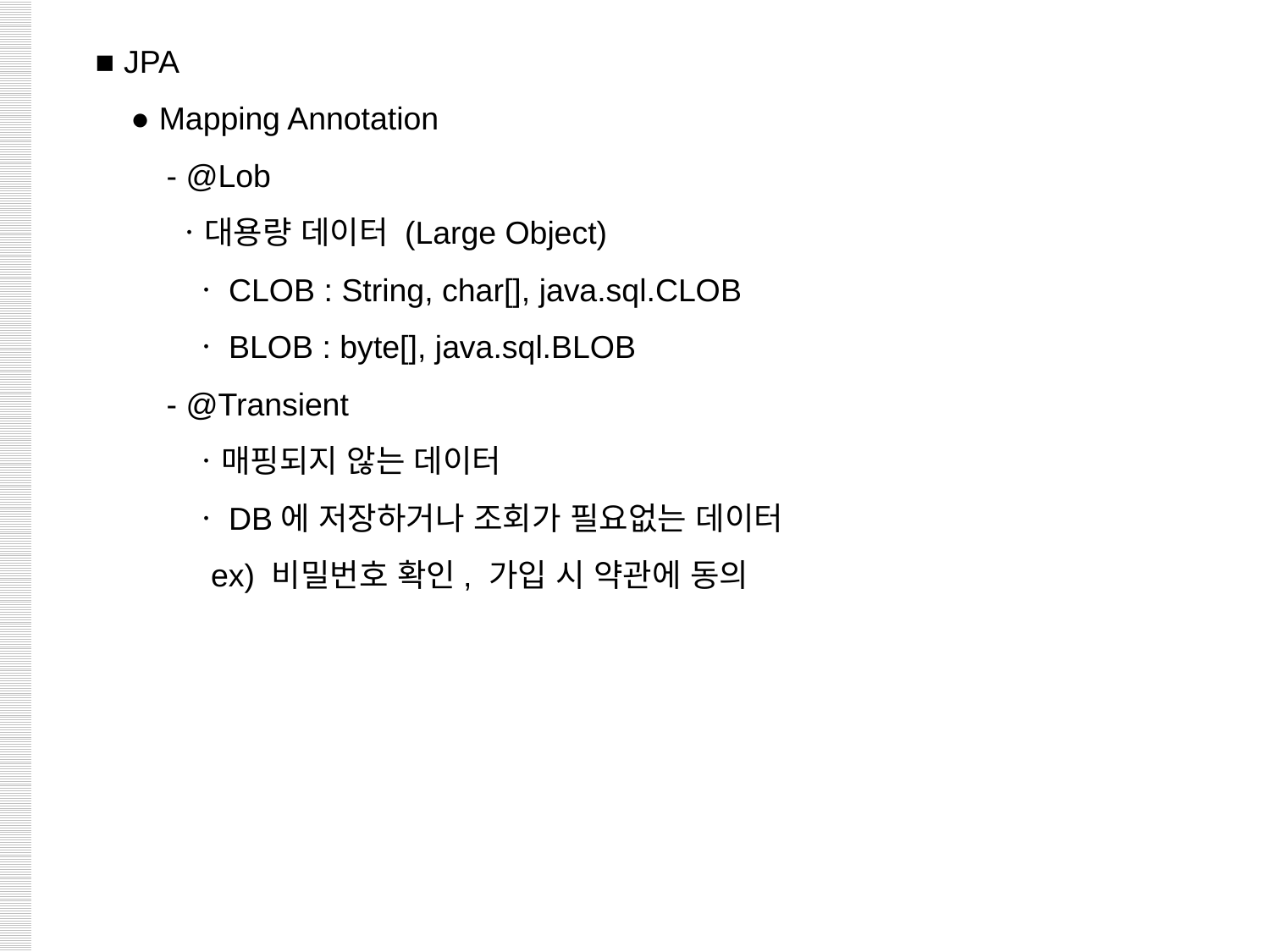

■ JPA
    ● Mapping Annotation
        - @Lob
          ㆍ대용량 데이터 (Large Object)
          ㆍCLOB : String, char[], java.sql.CLOB
          ㆍBLOB : byte[], java.sql.BLOB
        - @Transient
          ㆍ매핑되지 않는 데이터
          ㆍDB에 저장하거나 조회가 필요없는 데이터
             ex) 비밀번호 확인, 가입 시 약관에 동의